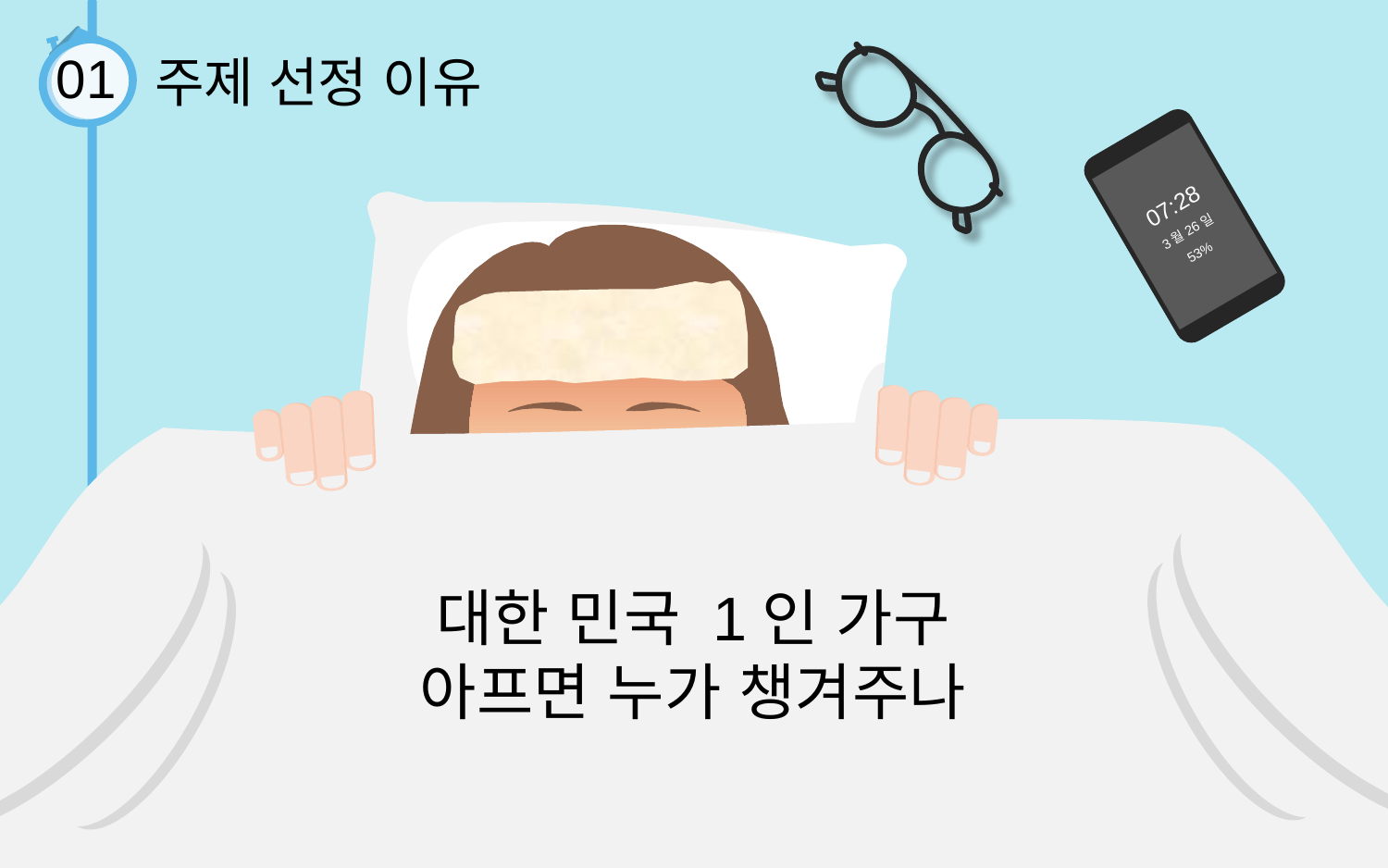

주제 선정 이유
01

07:28
3월26일
53%

대한 민국 1인 가구
아프면 누가 챙겨주나